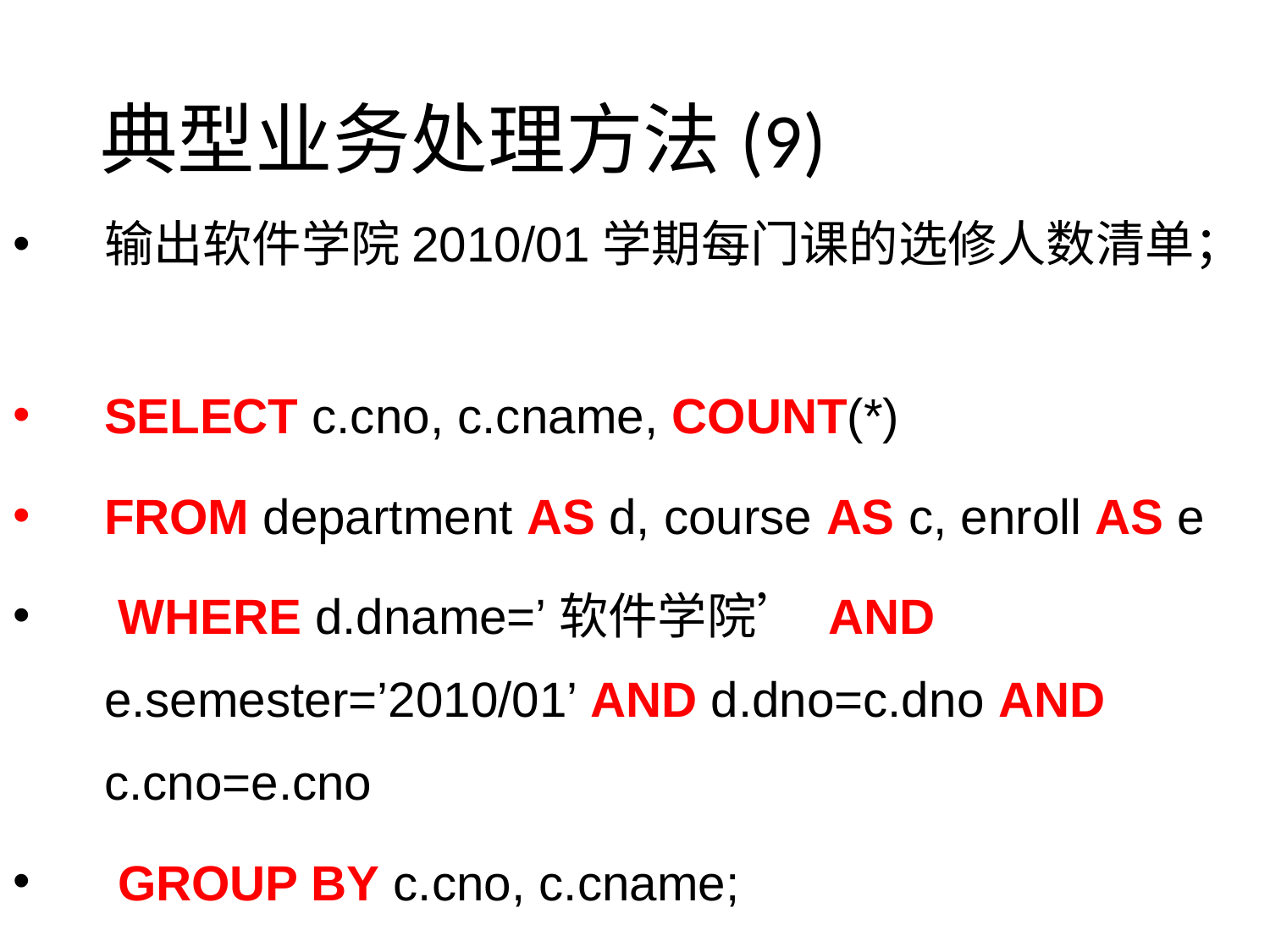

# 典型业务处理方法(9)
输出软件学院2010/01学期每门课的选修人数清单；

SELECT c.cno, c.cname, COUNT(*)
FROM department AS d, course AS c, enroll AS e
 WHERE d.dname=’软件学院’ AND e.semester=’2010/01’ AND d.dno=c.dno AND c.cno=e.cno
 GROUP BY c.cno, c.cname;